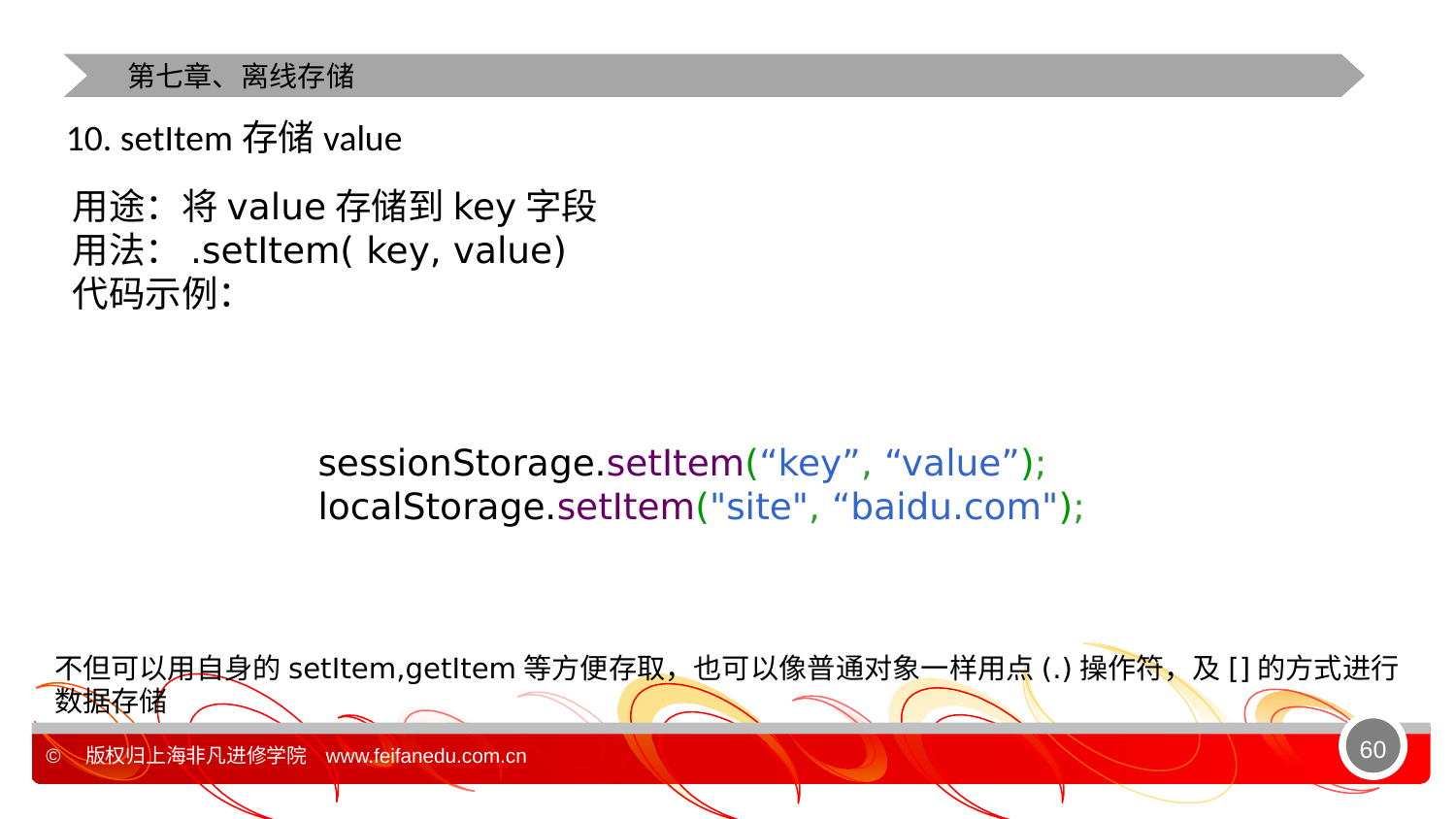

第七章、离线存储

10. setItem存储value
用途：将value存储到key字段
用法：.setItem( key, value)
代码示例：
sessionStorage.setItem(“key”, “value”);
localStorage.setItem("site", “baidu.com");
不但可以用自身的setItem,getItem等方便存取，也可以像普通对象一样用点(.)操作符，及[]的方式进行数据存储
60